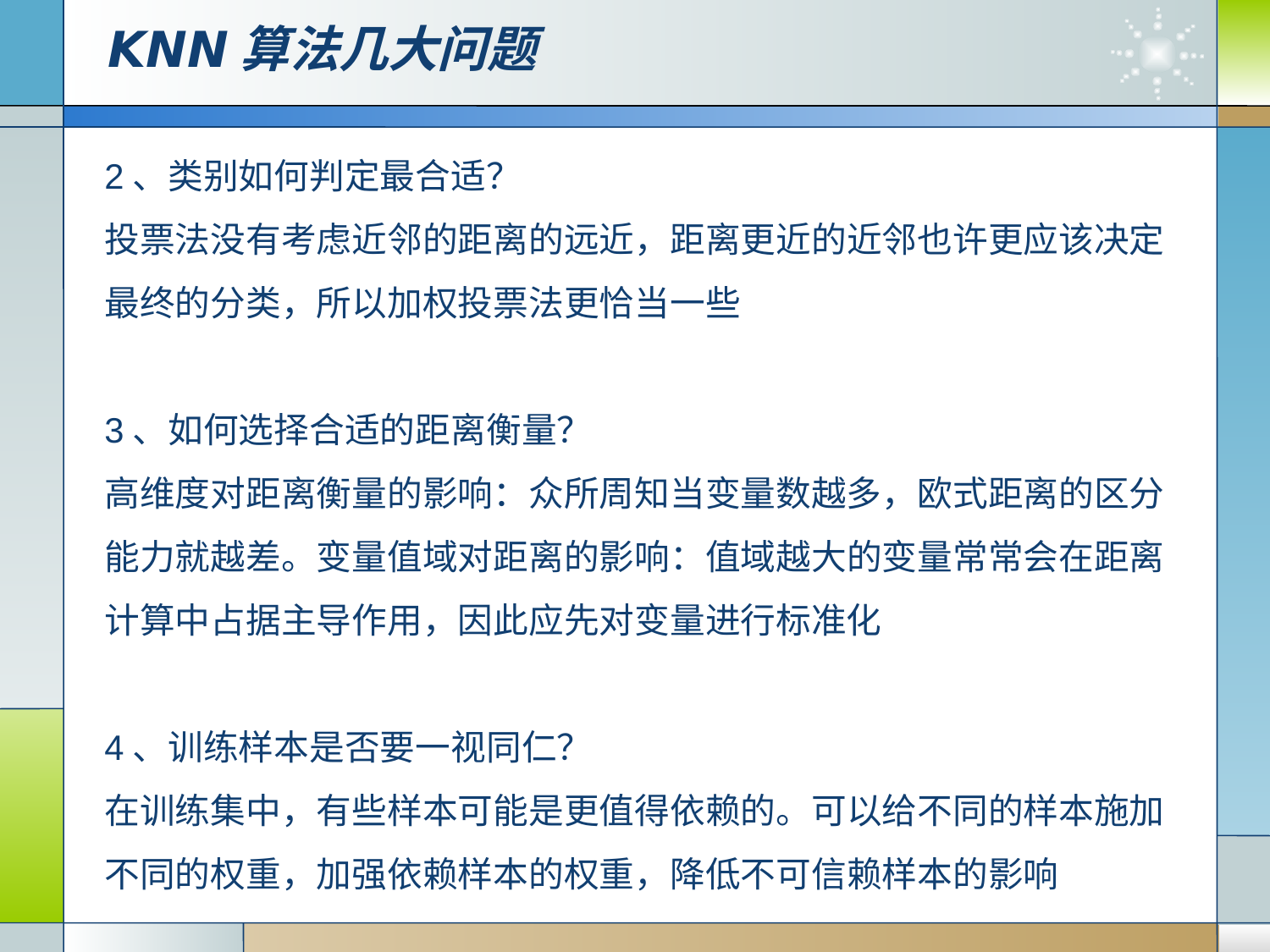

# KNN算法几大问题
2、类别如何判定最合适？
投票法没有考虑近邻的距离的远近，距离更近的近邻也许更应该决定最终的分类，所以加权投票法更恰当一些

3、如何选择合适的距离衡量？
高维度对距离衡量的影响：众所周知当变量数越多，欧式距离的区分能力就越差。变量值域对距离的影响：值域越大的变量常常会在距离计算中占据主导作用，因此应先对变量进行标准化
4、训练样本是否要一视同仁？
在训练集中，有些样本可能是更值得依赖的。可以给不同的样本施加不同的权重，加强依赖样本的权重，降低不可信赖样本的影响